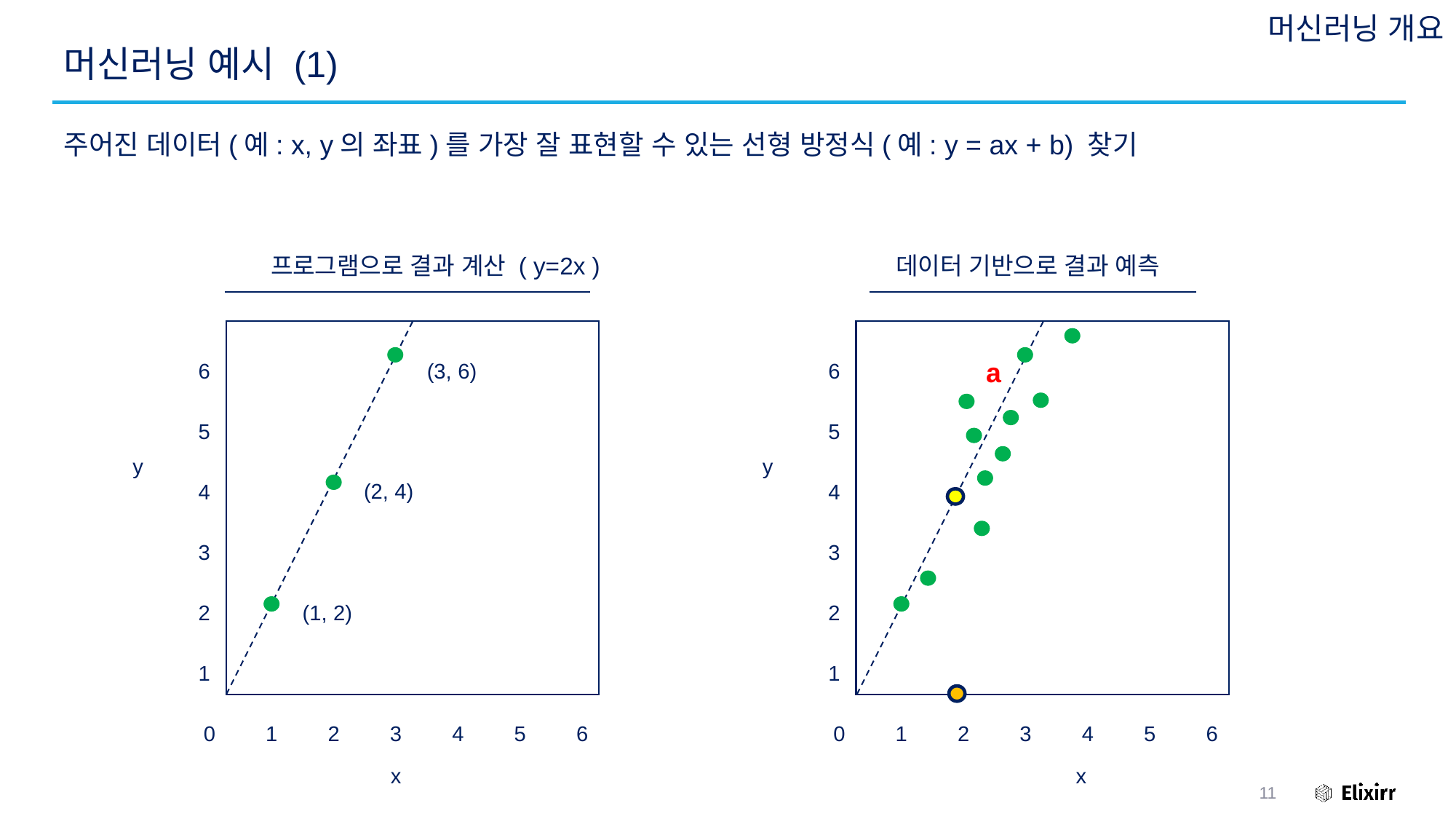

머신러닝 개요
# 머신러닝 예시 (1)
주어진 데이터(예: x, y의 좌표)를 가장 잘 표현할 수 있는 선형 방정식(예: y = ax + b) 찾기
프로그램으로 결과 계산 ( y=2x )
데이터 기반으로 결과 예측

a

6
(3, 6)
6

5
5

y
y

(2, 4)
4
4

3
3

2
(1, 2)
2

1
1

0
1
2
3
4
5
6
0
1
2
3
4
5
6
x
x
11